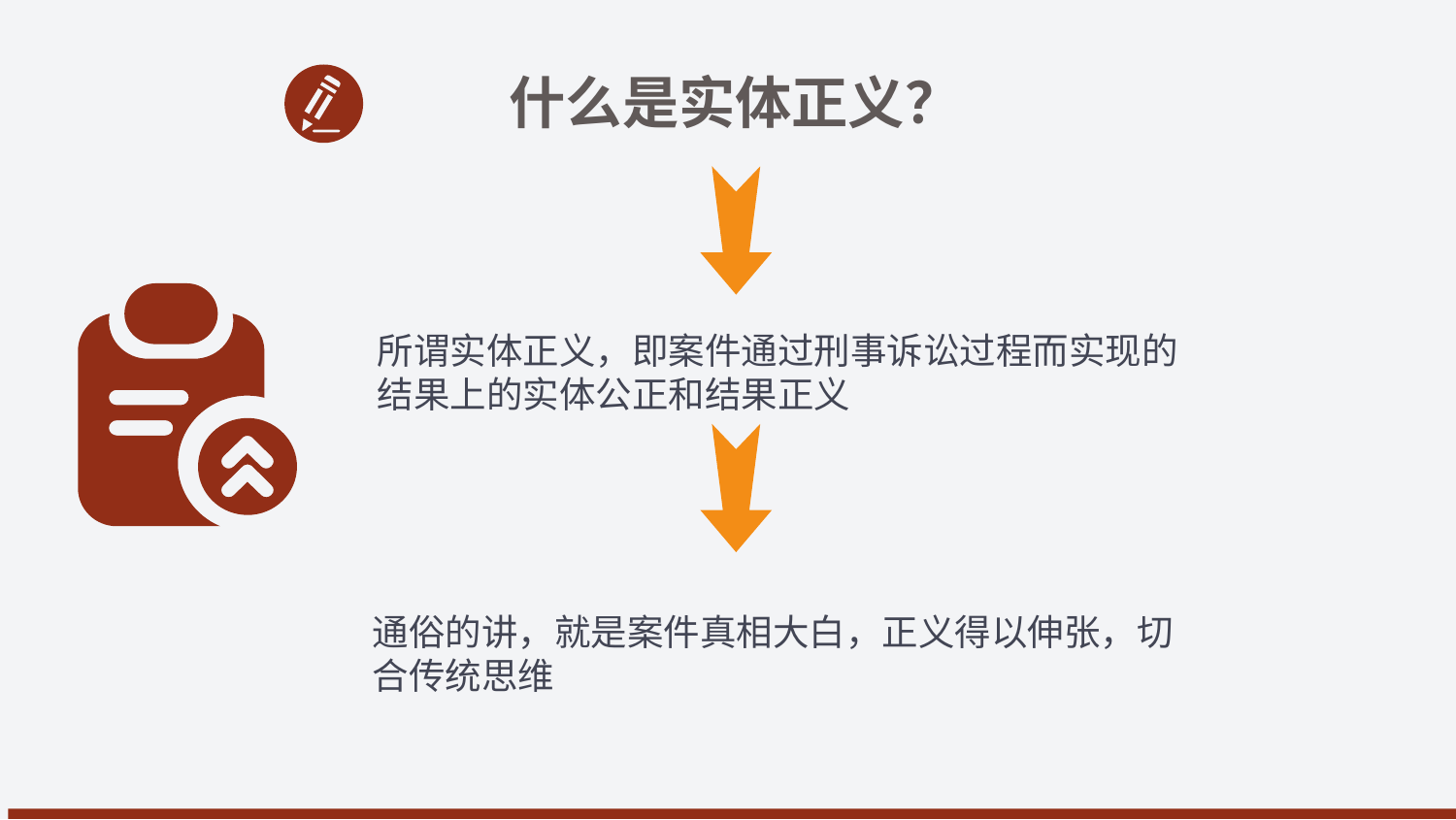

什么是实体正义？

所谓实体正义，即案件通过刑事诉讼过程而实现的结果上的实体公正和结果正义

通俗的讲，就是案件真相大白，正义得以伸张，切合传统思维